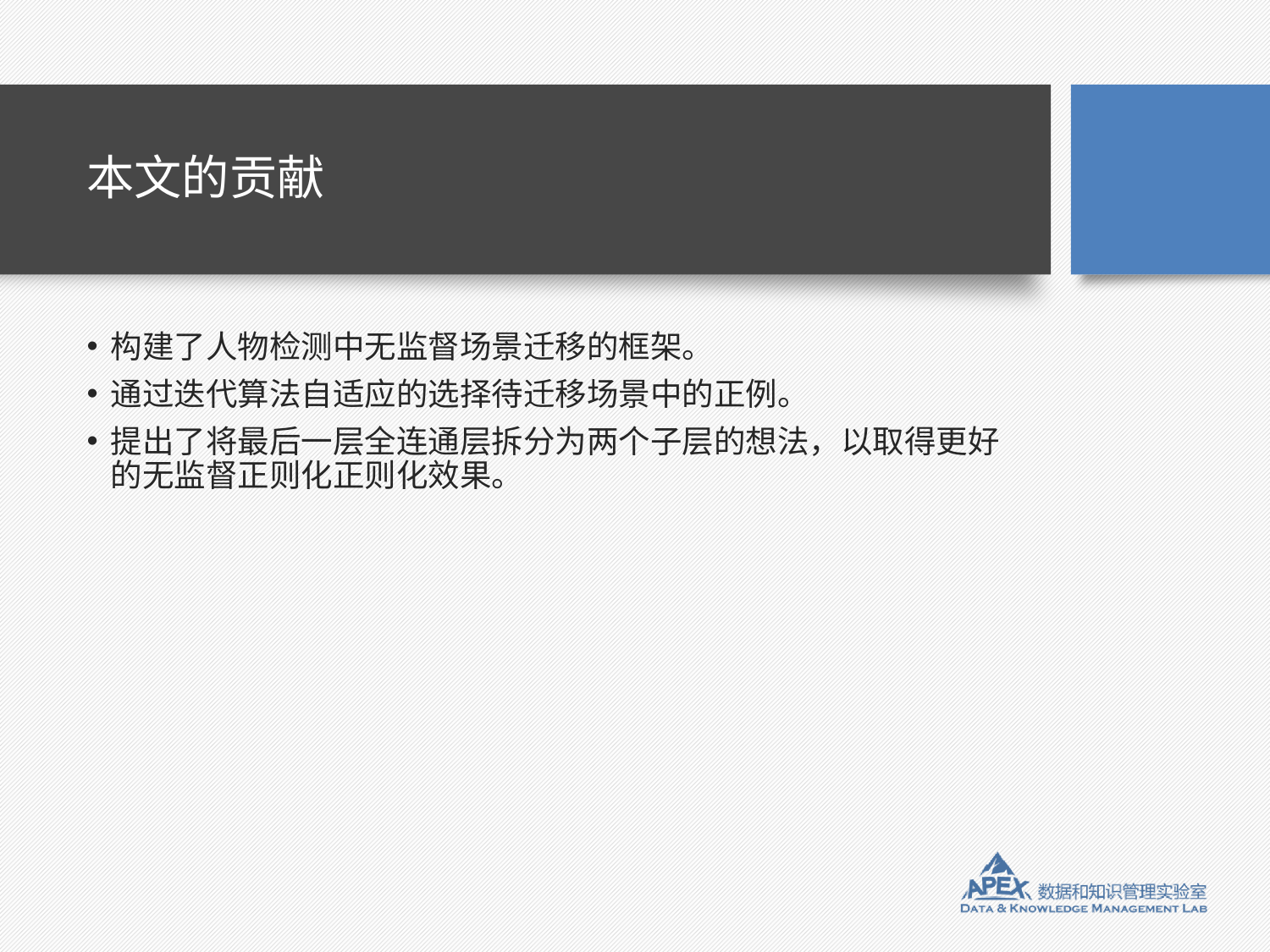

# 本文的贡献
构建了人物检测中无监督场景迁移的框架。
通过迭代算法自适应的选择待迁移场景中的正例。
提出了将最后一层全连通层拆分为两个子层的想法，以取得更好的无监督正则化正则化效果。